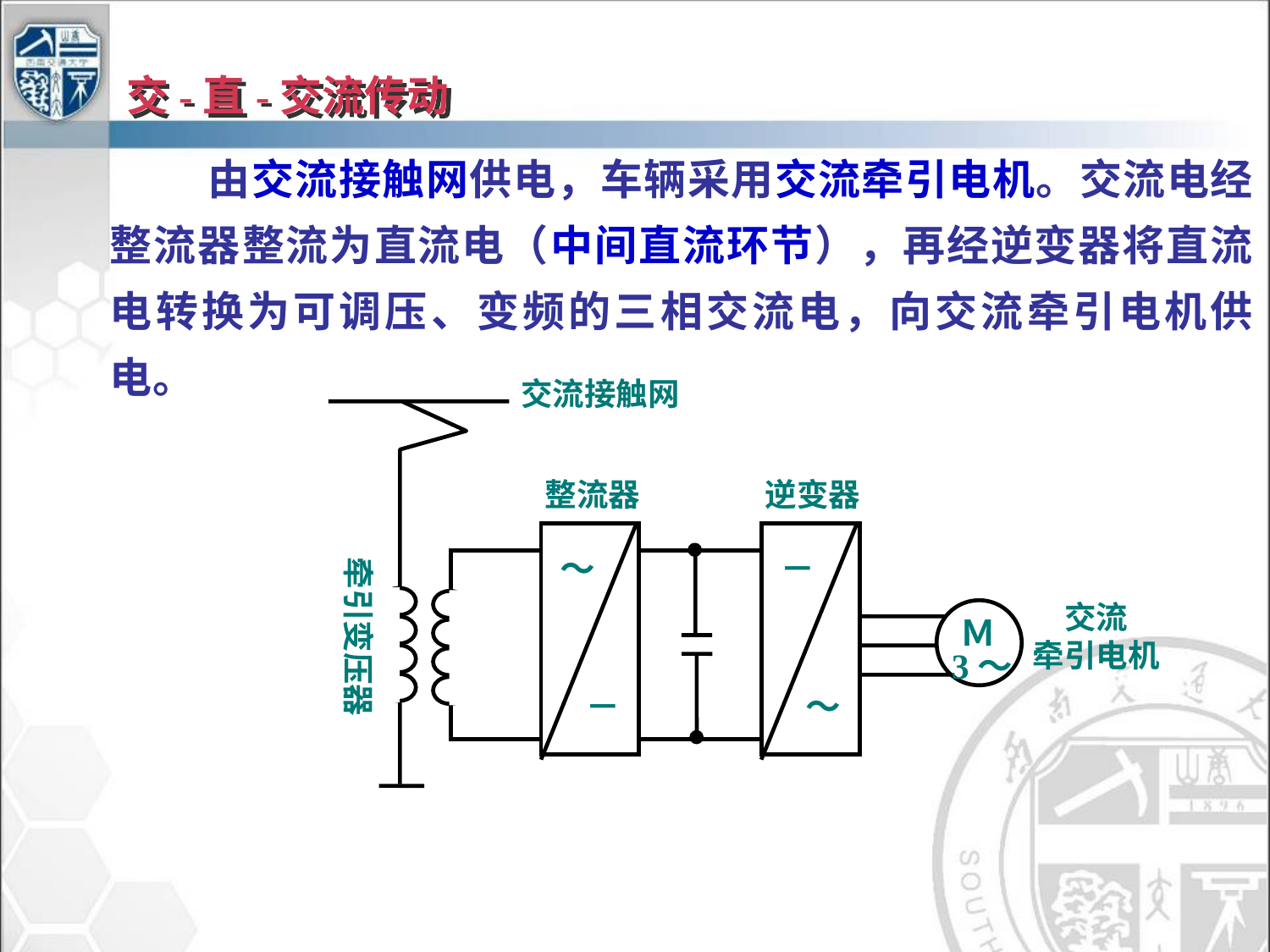

# 交-直-交流传动
        由交流接触网供电，车辆采用交流牵引电机。交流电经整流器整流为直流电（中间直流环节），再经逆变器将直流电转换为可调压、变频的三相交流电，向交流牵引电机供电。
交流接触网

～
－

－
～

Ｍ
3～

整流器
逆变器
牵引变压器
交流
牵引电机